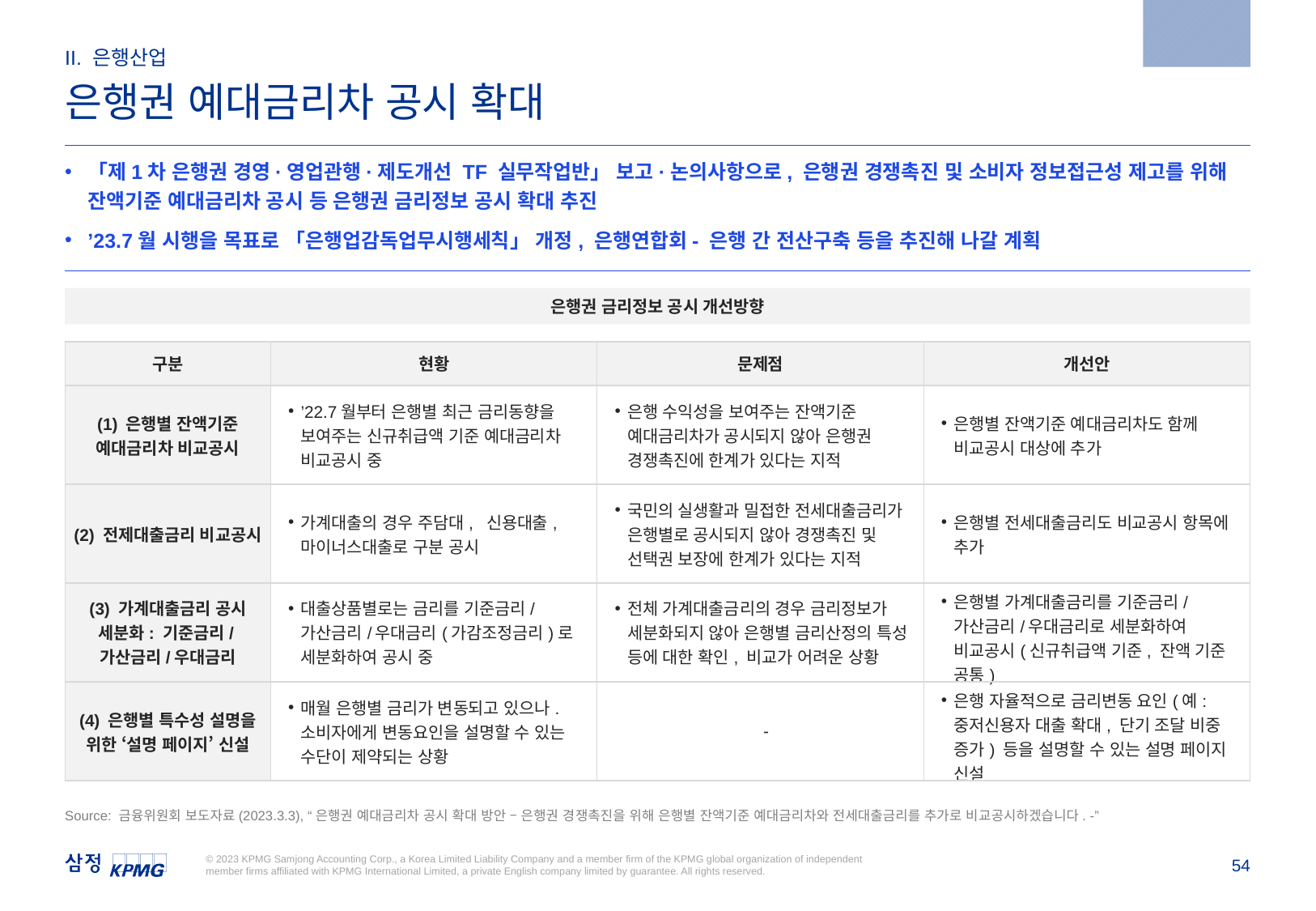

2023.3.3
II. 은행산업
은행권 예대금리차 공시 확대
「제1차 은행권 경영·영업관행·제도개선 TF 실무작업반」 보고·논의사항으로, 은행권 경쟁촉진 및 소비자 정보접근성 제고를 위해 잔액기준 예대금리차 공시 등 은행권 금리정보 공시 확대 추진
’23.7월 시행을 목표로 「은행업감독업무시행세칙」 개정, 은행연합회- 은행 간 전산구축 등을 추진해 나갈 계획
은행권 금리정보 공시 개선방향
| 구분 | 현황 | 문제점 | 개선안 |
| --- | --- | --- | --- |
| (1) 은행별 잔액기준 예대금리차 비교공시 | ’22.7월부터 은행별 최근 금리동향을 보여주는 신규취급액 기준 예대금리차 비교공시 중 | 은행 수익성을 보여주는 잔액기준 예대금리차가 공시되지 않아 은행권 경쟁촉진에 한계가 있다는 지적 | 은행별 잔액기준 예대금리차도 함께 비교공시 대상에 추가 |
| (2) 전제대출금리 비교공시 | 가계대출의 경우 주담대, 신용대출, 마이너스대출로 구분 공시 | 국민의 실생활과 밀접한 전세대출금리가 은행별로 공시되지 않아 경쟁촉진 및 선택권 보장에 한계가 있다는 지적 | 은행별 전세대출금리도 비교공시 항목에 추가 |
| (3) 가계대출금리 공시 세분화: 기준금리/가산금리/우대금리 | 대출상품별로는 금리를 기준금리/가산금리/우대금리(가감조정금리)로 세분화하여 공시 중 | 전체 가계대출금리의 경우 금리정보가 세분화되지 않아 은행별 금리산정의 특성 등에 대한 확인, 비교가 어려운 상황 | 은행별 가계대출금리를 기준금리/가산금리/우대금리로 세분화하여 비교공시(신규취급액 기준, 잔액 기준 공통) |
| (4) 은행별 특수성 설명을 위한 ‘설명 페이지’ 신설 | 매월 은행별 금리가 변동되고 있으나. 소비자에게 변동요인을 설명할 수 있는 수단이 제약되는 상황 | - | 은행 자율적으로 금리변동 요인(예: 중저신용자 대출 확대, 단기 조달 비중 증가) 등을 설명할 수 있는 설명 페이지 신설 |
Source: 금융위원회 보도자료(2023.3.3), “은행권 예대금리차 공시 확대 방안 – 은행권 경쟁촉진을 위해 은행별 잔액기준 예대금리차와 전세대출금리를 추가로 비교공시하겠습니다. -”